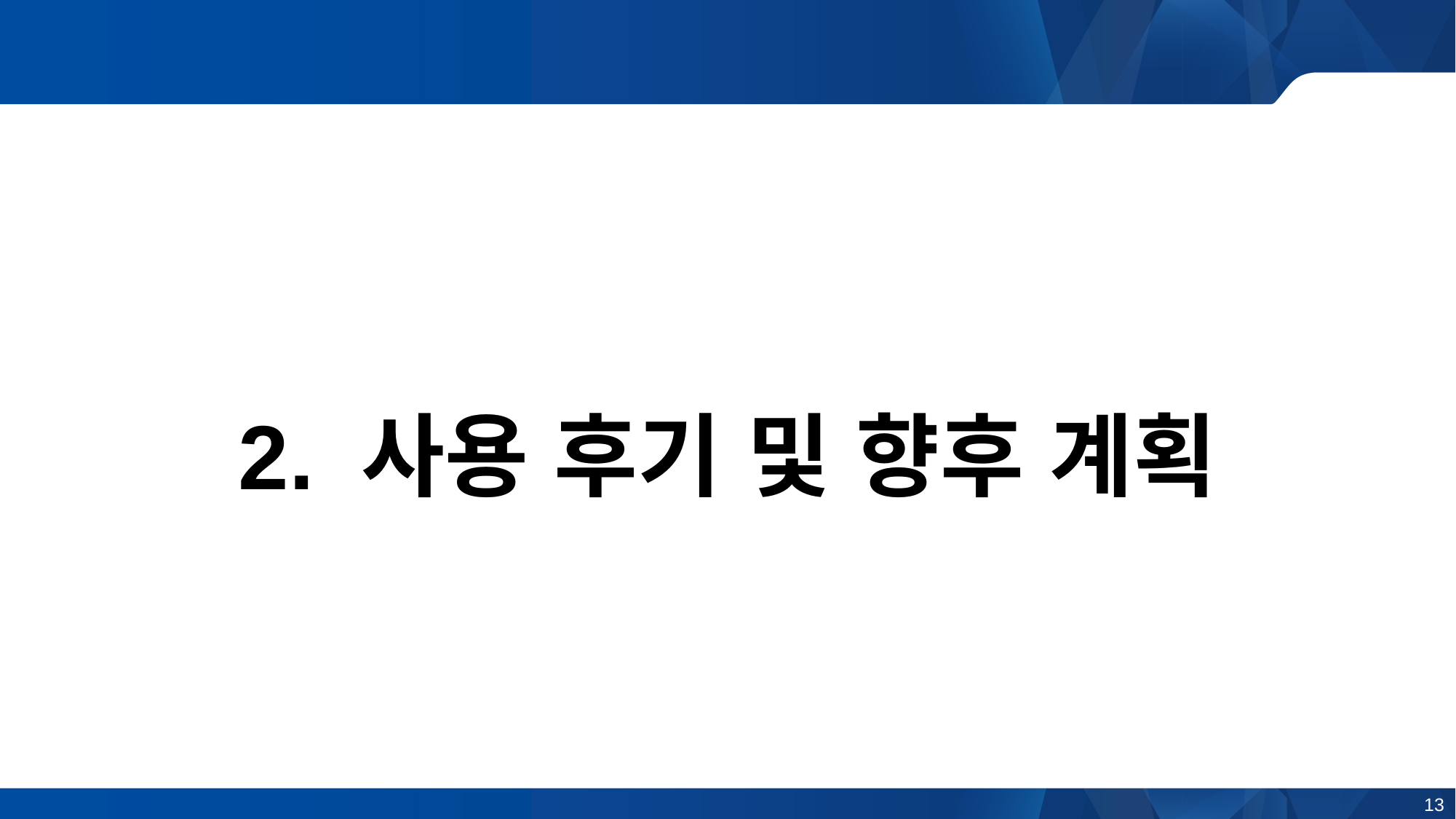

# 2. 사용 후기 및 향후 계획
13